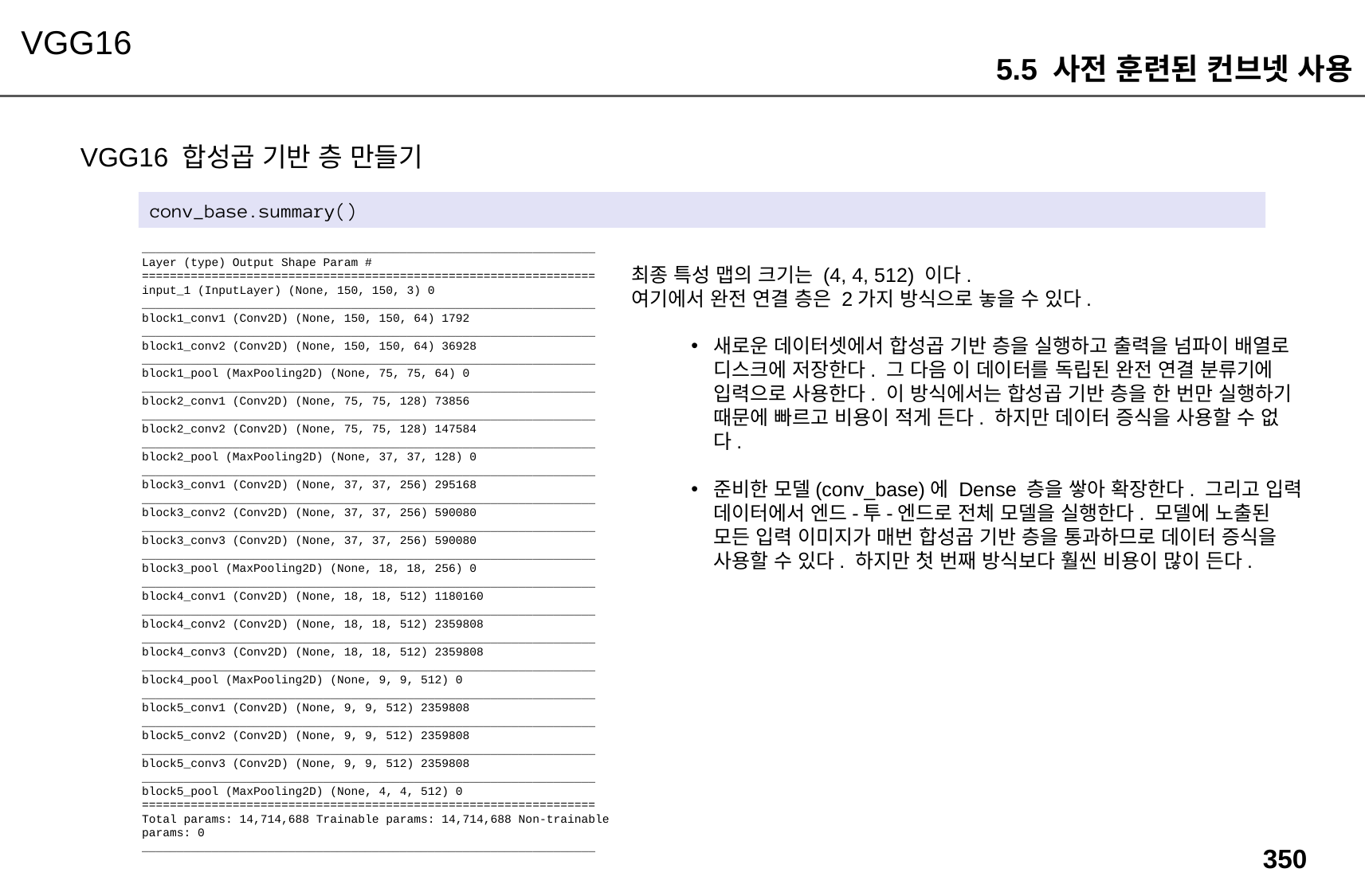

VGG16
5.5 사전 훈련된 컨브넷 사용
VGG16 합성곱 기반 층 만들기
conv_base.summary()
_________________________________________________________________ Layer (type) Output Shape Param # ================================================================= input_1 (InputLayer) (None, 150, 150, 3) 0 _________________________________________________________________ block1_conv1 (Conv2D) (None, 150, 150, 64) 1792 _________________________________________________________________ block1_conv2 (Conv2D) (None, 150, 150, 64) 36928 _________________________________________________________________ block1_pool (MaxPooling2D) (None, 75, 75, 64) 0 _________________________________________________________________ block2_conv1 (Conv2D) (None, 75, 75, 128) 73856 _________________________________________________________________ block2_conv2 (Conv2D) (None, 75, 75, 128) 147584 _________________________________________________________________ block2_pool (MaxPooling2D) (None, 37, 37, 128) 0 _________________________________________________________________ block3_conv1 (Conv2D) (None, 37, 37, 256) 295168 _________________________________________________________________ block3_conv2 (Conv2D) (None, 37, 37, 256) 590080 _________________________________________________________________ block3_conv3 (Conv2D) (None, 37, 37, 256) 590080 _________________________________________________________________ block3_pool (MaxPooling2D) (None, 18, 18, 256) 0 _________________________________________________________________ block4_conv1 (Conv2D) (None, 18, 18, 512) 1180160 _________________________________________________________________ block4_conv2 (Conv2D) (None, 18, 18, 512) 2359808 _________________________________________________________________ block4_conv3 (Conv2D) (None, 18, 18, 512) 2359808 _________________________________________________________________ block4_pool (MaxPooling2D) (None, 9, 9, 512) 0 _________________________________________________________________ block5_conv1 (Conv2D) (None, 9, 9, 512) 2359808 _________________________________________________________________ block5_conv2 (Conv2D) (None, 9, 9, 512) 2359808 _________________________________________________________________ block5_conv3 (Conv2D) (None, 9, 9, 512) 2359808 _________________________________________________________________ block5_pool (MaxPooling2D) (None, 4, 4, 512) 0 ================================================================= Total params: 14,714,688 Trainable params: 14,714,688 Non-trainable params: 0 _________________________________________________________________
최종 특성 맵의 크기는 (4, 4, 512) 이다.
여기에서 완전 연결 층은 2가지 방식으로 놓을 수 있다.

새로운 데이터셋에서 합성곱 기반 층을 실행하고 출력을 넘파이 배열로 디스크에 저장한다. 그 다음 이 데이터를 독립된 완전 연결 분류기에 입력으로 사용한다. 이 방식에서는 합성곱 기반 층을 한 번만 실행하기 때문에 빠르고 비용이 적게 든다. 하지만 데이터 증식을 사용할 수 없다.

준비한 모델(conv_base)에 Dense 층을 쌓아 확장한다. 그리고 입력 데이터에서 엔드-투-엔드로 전체 모델을 실행한다. 모델에 노출된 모든 입력 이미지가 매번 합성곱 기반 층을 통과하므로 데이터 증식을 사용할 수 있다. 하지만 첫 번째 방식보다 훨씬 비용이 많이 든다.